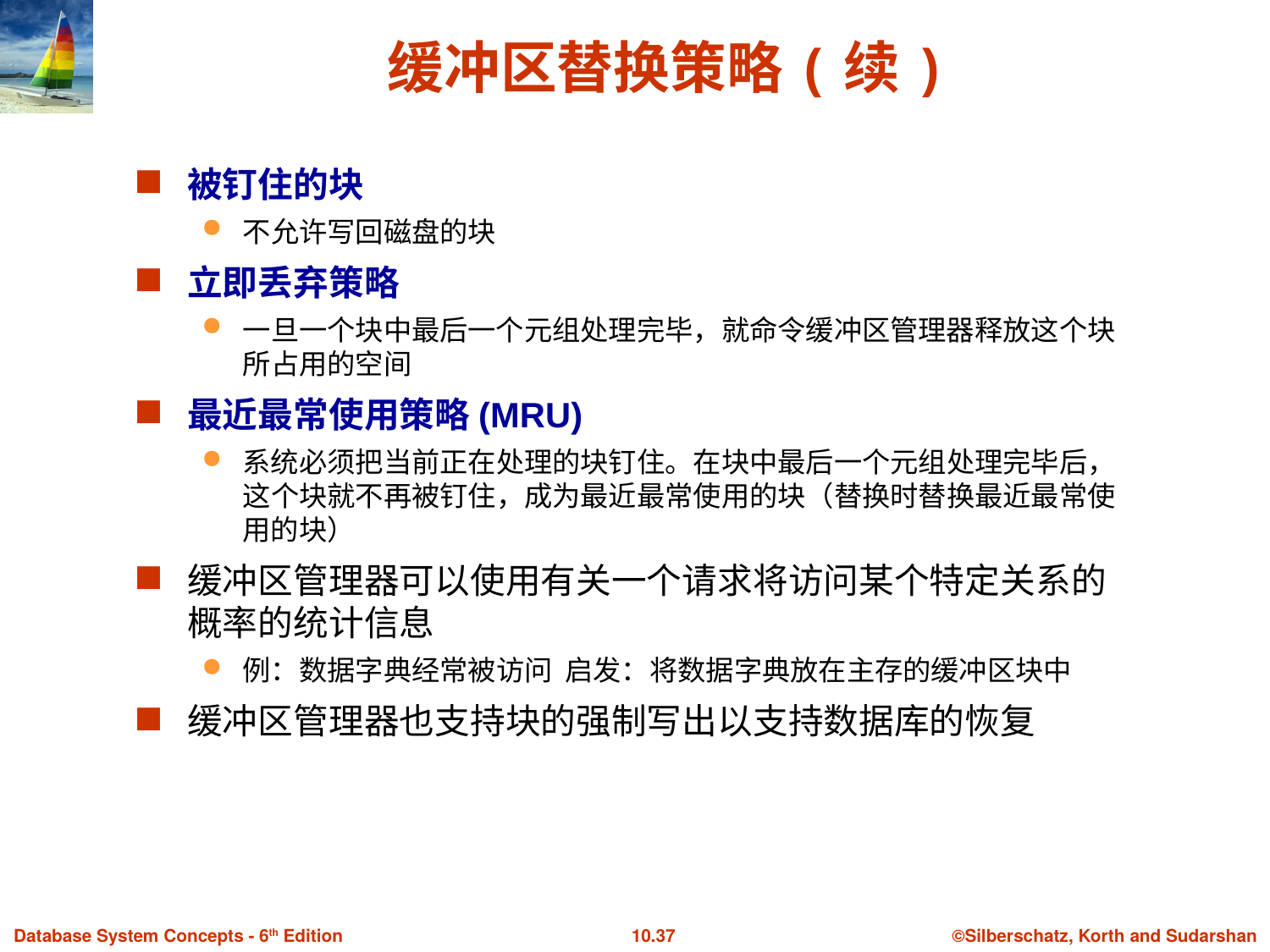

缓冲区替换策略(续)
被钉住的块
不允许写回磁盘的块
立即丢弃策略
一旦一个块中最后一个元组处理完毕，就命令缓冲区管理器释放这个块所占用的空间
最近最常使用策略(MRU)
系统必须把当前正在处理的块钉住。在块中最后一个元组处理完毕后，这个块就不再被钉住，成为最近最常使用的块（替换时替换最近最常使用的块）
缓冲区管理器可以使用有关一个请求将访问某个特定关系的概率的统计信息
例：数据字典经常被访问  启发：将数据字典放在主存的缓冲区块中
缓冲区管理器也支持块的强制写出以支持数据库的恢复